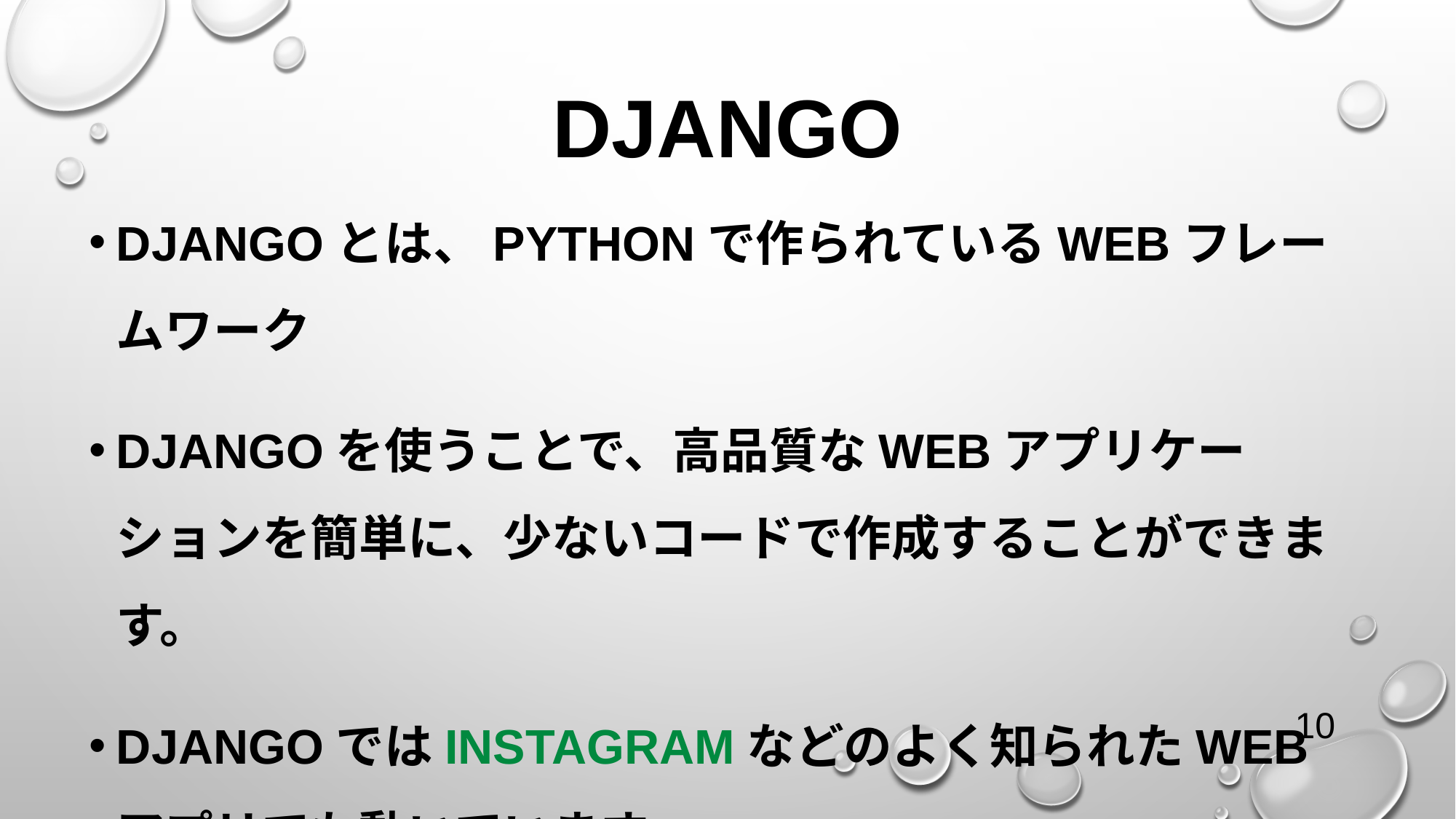

# Django
Djangoとは、Pythonで作られているWebフレームワーク
Djangoを使うことで、高品質なWebアプリケーションを簡単に、少ないコードで作成することができます。
DjangoではInstagramなどのよく知られたWebアプリでも動いています。
10